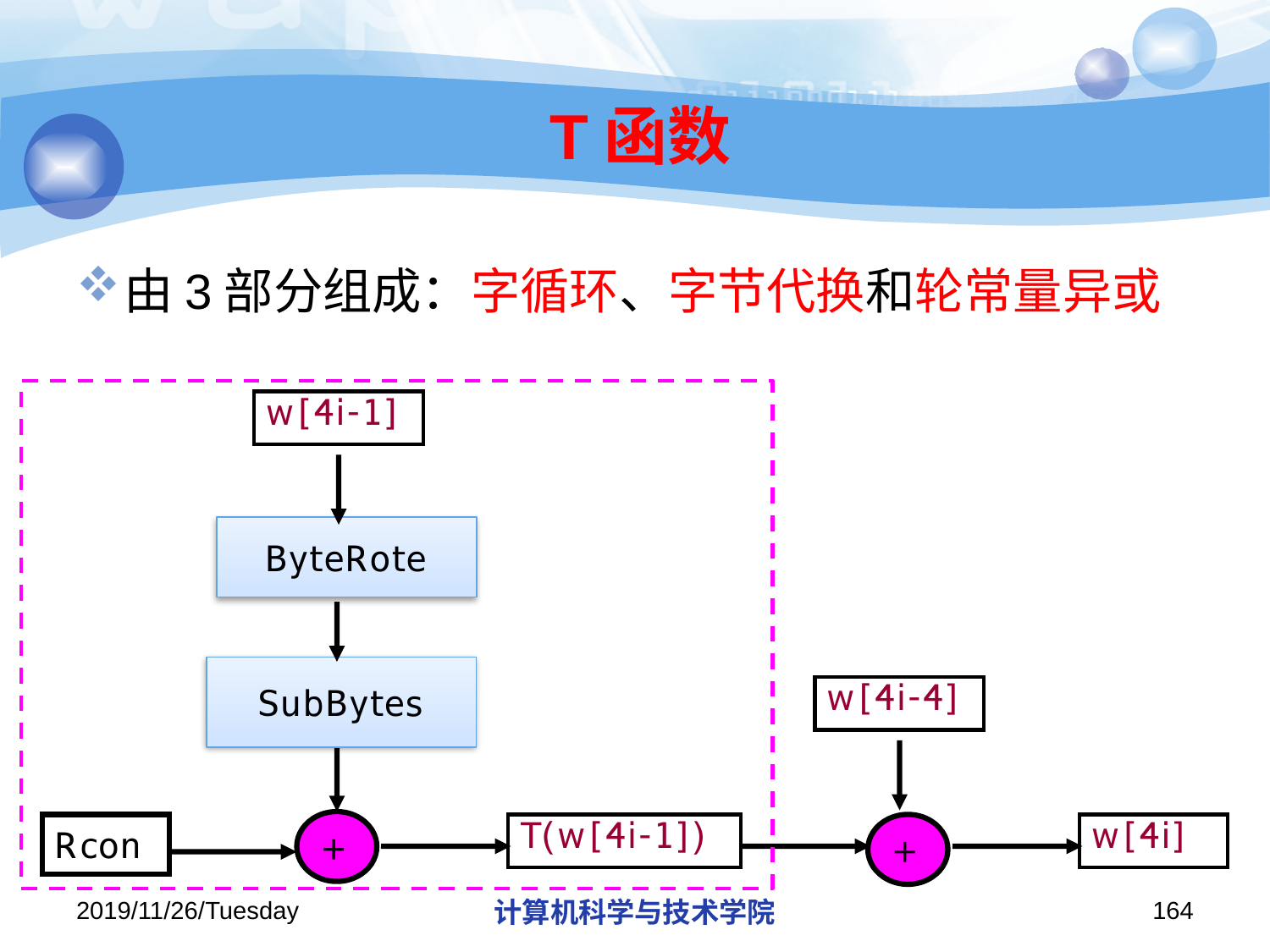

# T函数
由3部分组成：字循环、字节代换和轮常量异或

| w[4i-1] |
| --- |

ByteRote

SubBytes
| w[4i-4] |
| --- |

+
Rcon
| T(w[4i-1]) |
| --- |
+
| w[4i] |
| --- |

2019/11/26/Tuesday
计算机科学与技术学院
164